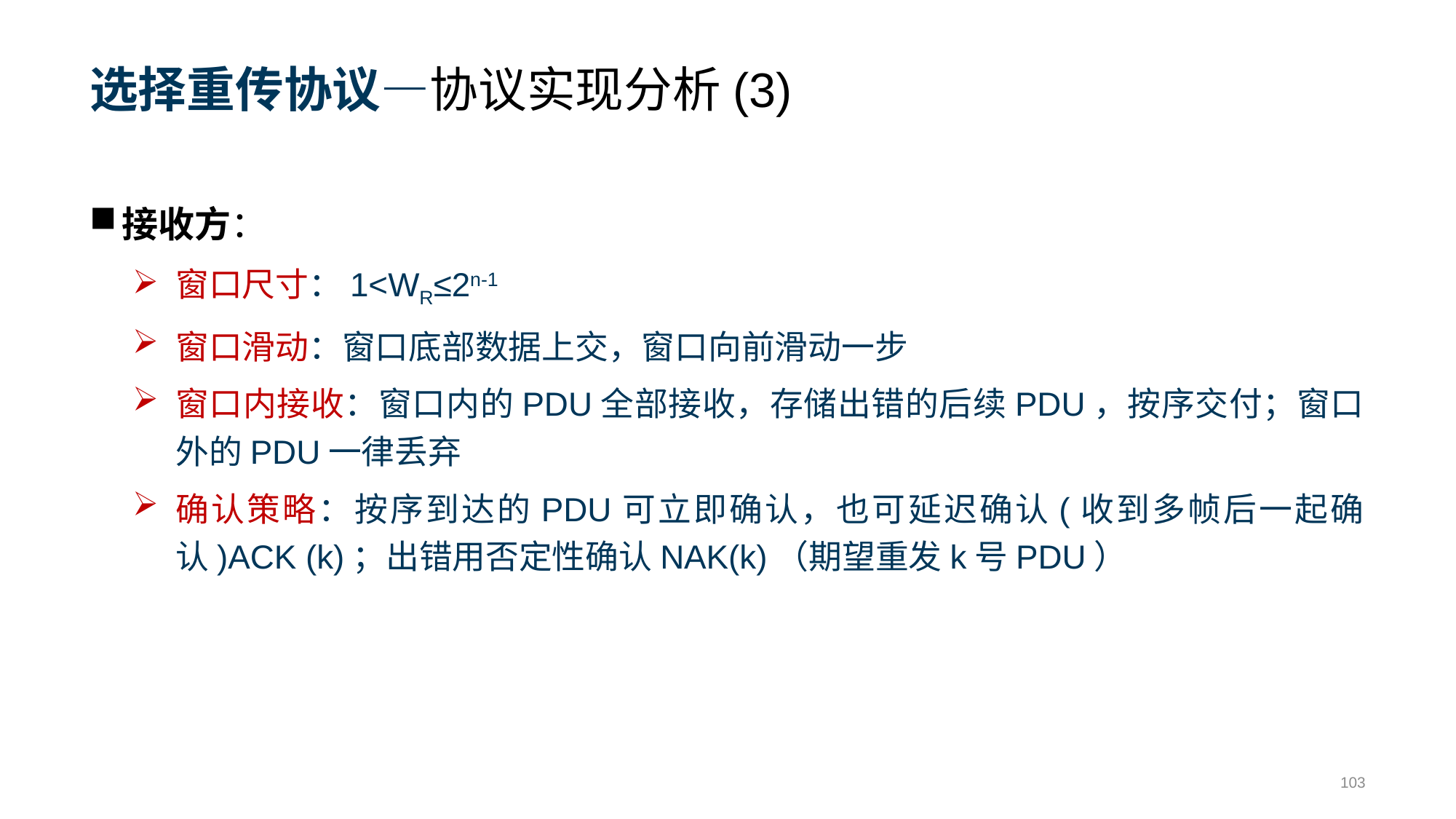

# 选择重传协议—协议实现分析(3)

接收方：
窗口尺寸：1<WR≤2n-1
窗口滑动：窗口底部数据上交，窗口向前滑动一步
窗口内接收：窗口内的PDU全部接收，存储出错的后续PDU，按序交付；窗口外的PDU一律丢弃
确认策略：按序到达的PDU可立即确认，也可延迟确认(收到多帧后一起确认)ACK (k)；出错用否定性确认NAK(k)（期望重发k号PDU）

103